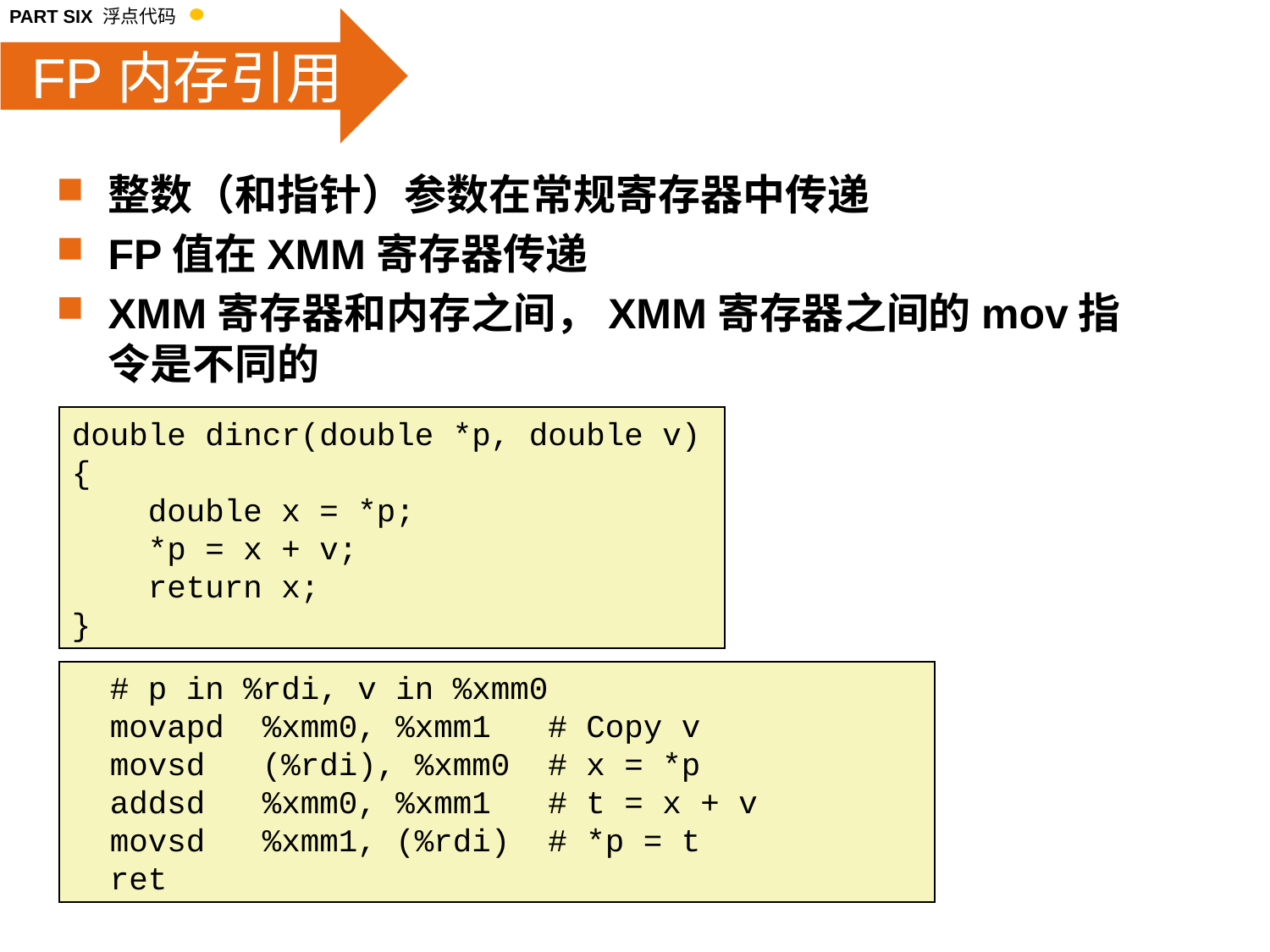

PART SIX 浮点代码
FP内存引用

整数（和指针）参数在常规寄存器中传递
FP值在XMM寄存器传递
XMM寄存器和内存之间，XMM寄存器之间的mov指令是不同的
double dincr(double *p, double v)
{
    double x = *p;
    *p = x + v;
    return x;
}
  # p in %rdi, v in %xmm0
  movapd  %xmm0, %xmm1   # Copy v
  movsd   (%rdi), %xmm0  # x = *p
  addsd   %xmm0, %xmm1   # t = x + v
  movsd   %xmm1, (%rdi)  # *p = t
  ret